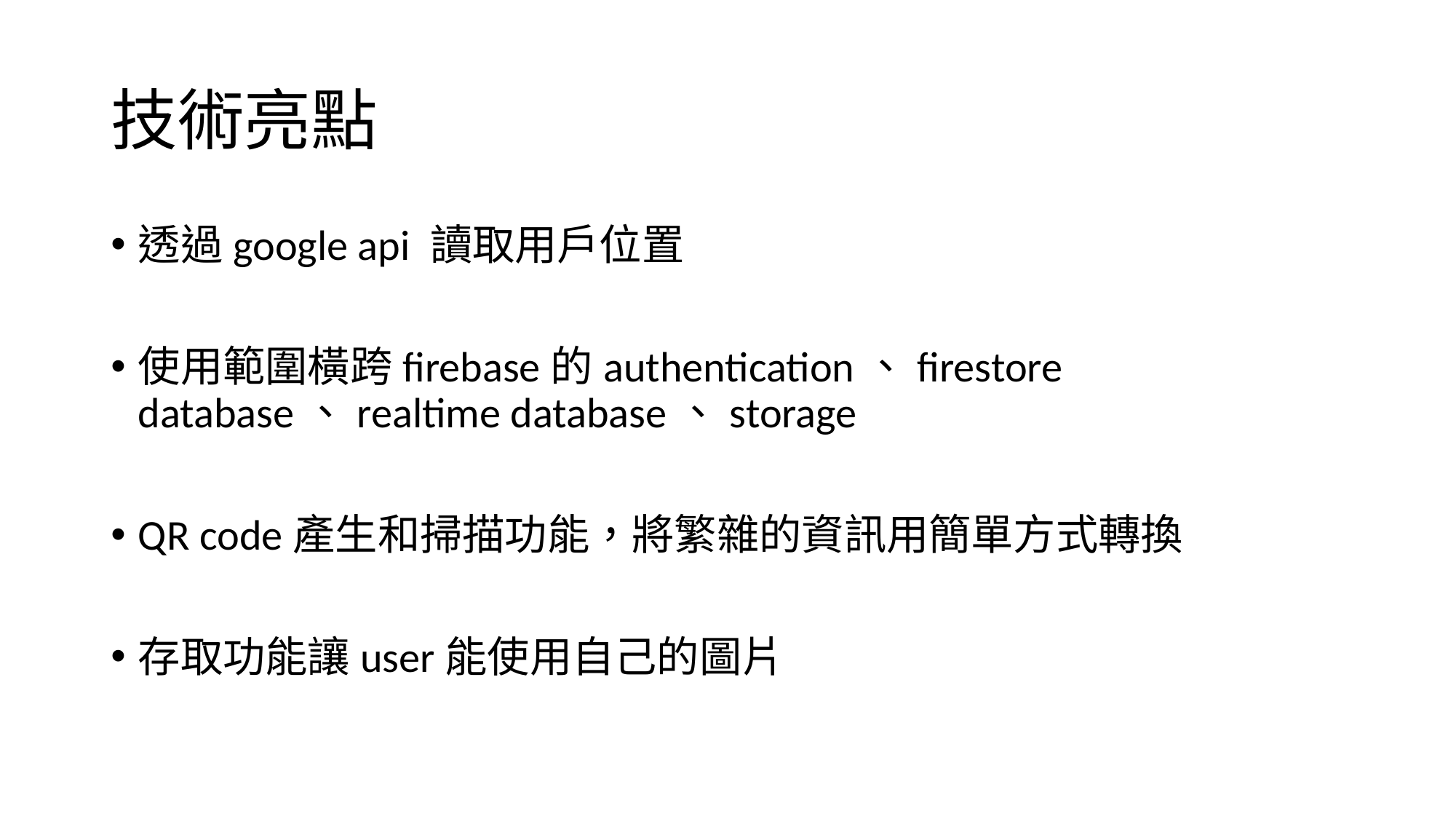

# 技術亮點
透過google api 讀取用戶位置

使用範圍橫跨firebase的authentication、firestore database、realtime database、storage

QR code產生和掃描功能，將繁雜的資訊用簡單方式轉換

存取功能讓user能使用自己的圖片